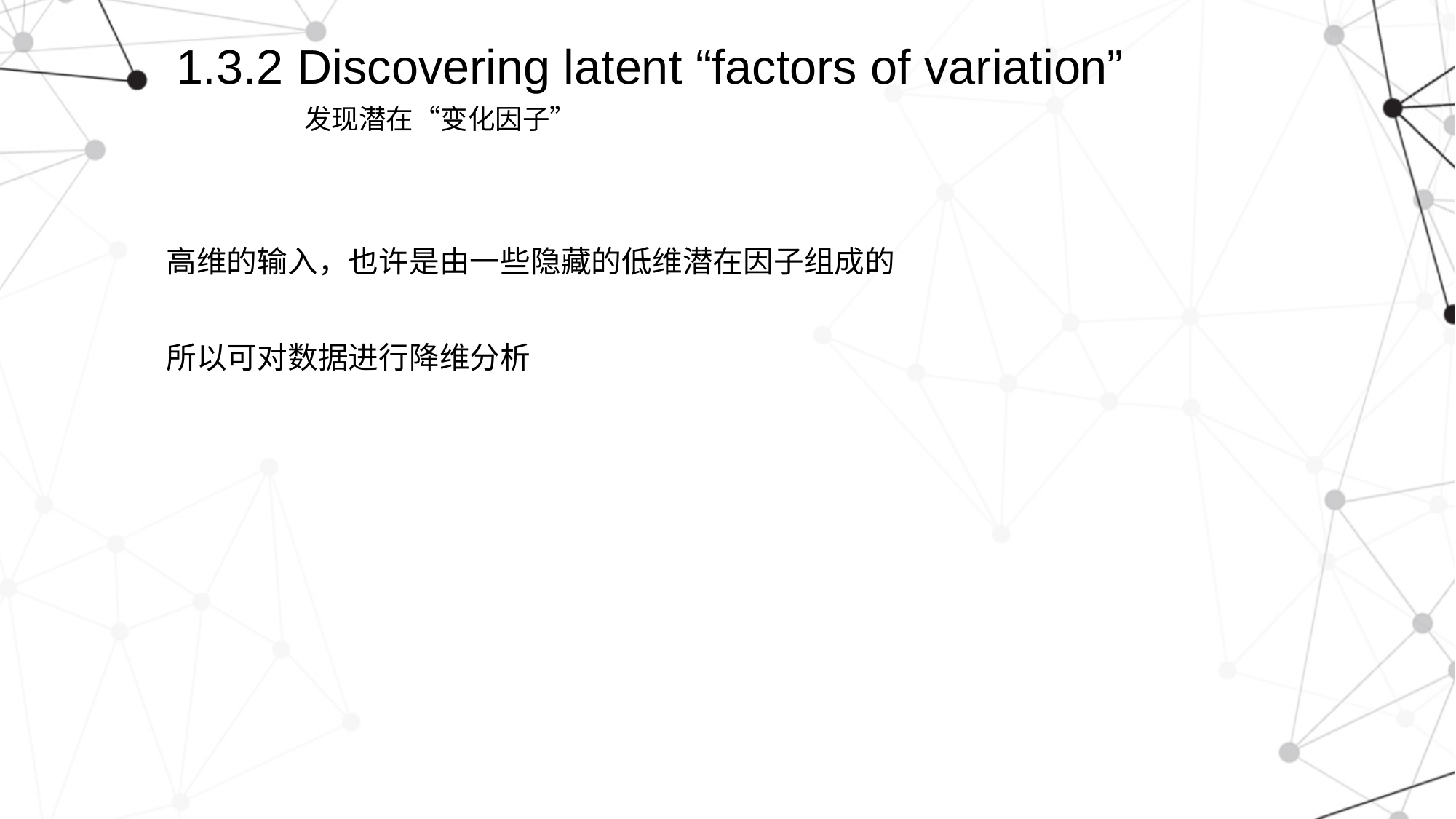

# 1.3.2 Discovering latent “factors of variation”
发现潜在“变化因子”
高维的输入，也许是由一些隐藏的低维潜在因子组成的
所以可对数据进行降维分析